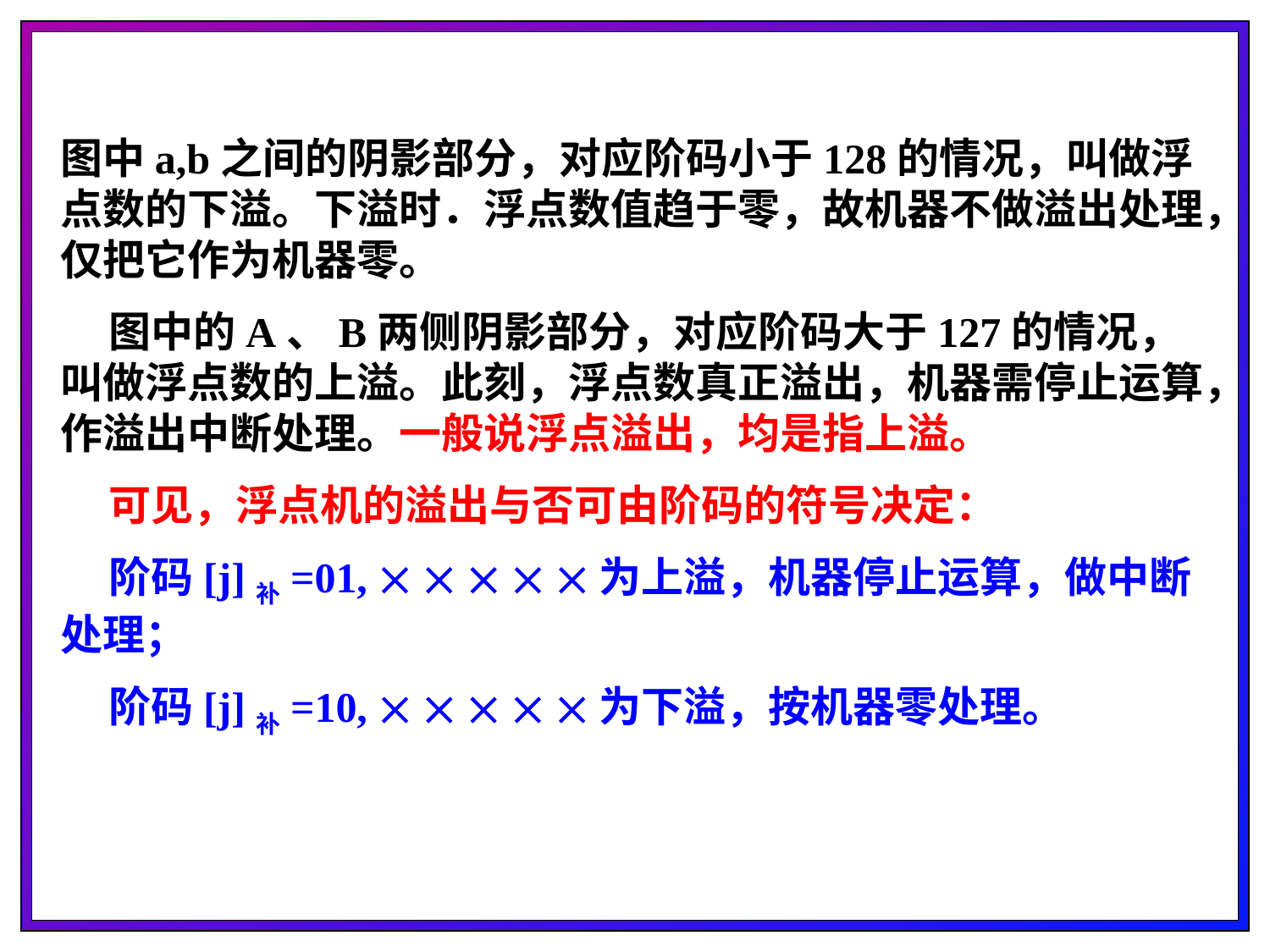

图中a,b之间的阴影部分，对应阶码小于128的情况，叫做浮点数的下溢。下溢时．浮点数值趋于零，故机器不做溢出处理，仅把它作为机器零。
    图中的A、B两侧阴影部分，对应阶码大于127的情况，叫做浮点数的上溢。此刻，浮点数真正溢出，机器需停止运算，作溢出中断处理。一般说浮点溢出，均是指上溢。
    可见，浮点机的溢出与否可由阶码的符号决定：
    阶码[j]补=01, × × × × ×为上溢，机器停止运算，做中断处理；
    阶码[j]补=10, × × × × ×为下溢，按机器零处理。